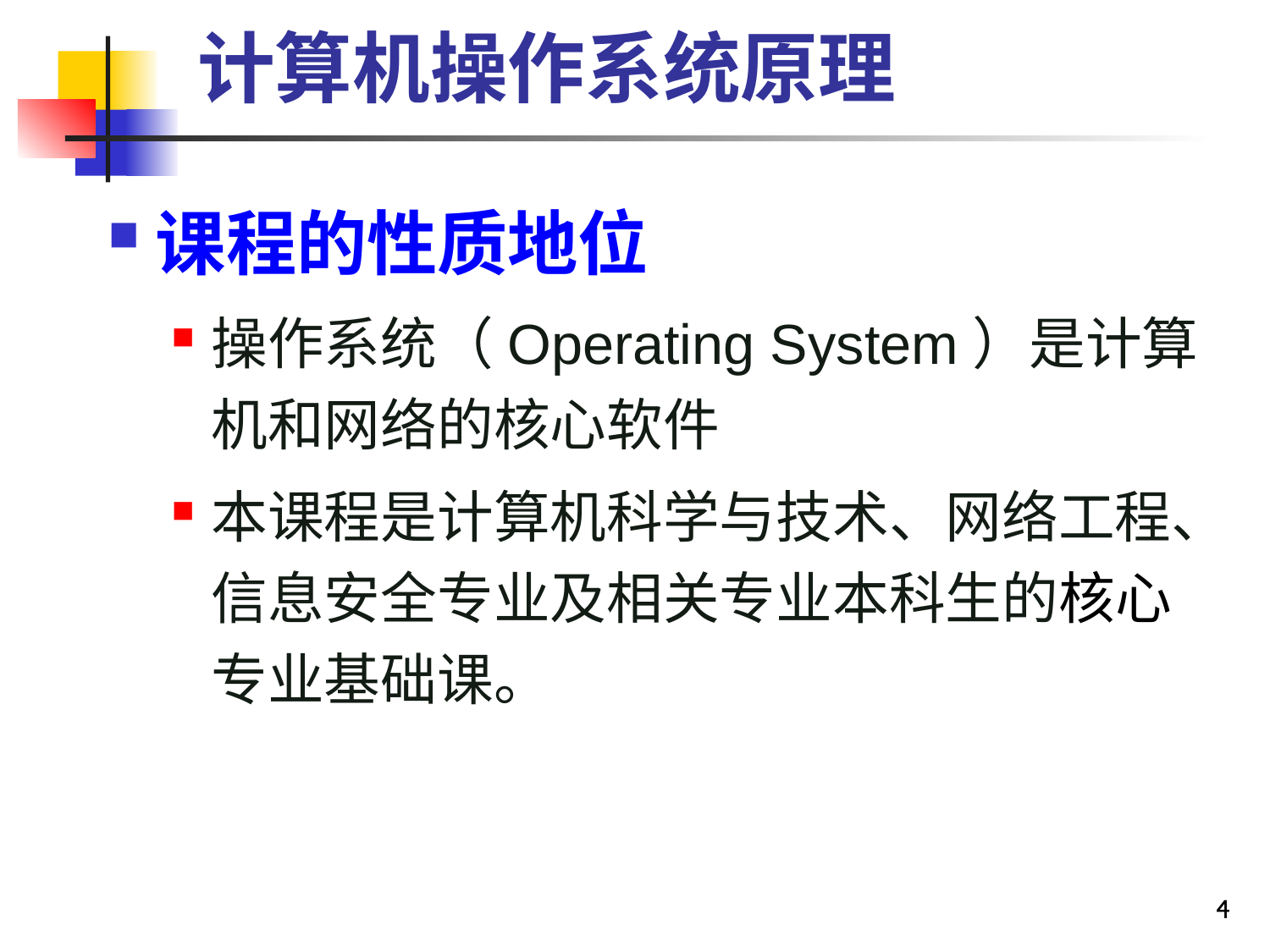

计算机操作系统原理
课程的性质地位
操作系统（Operating System）是计算机和网络的核心软件
本课程是计算机科学与技术、网络工程、信息安全专业及相关专业本科生的核心专业基础课。

4